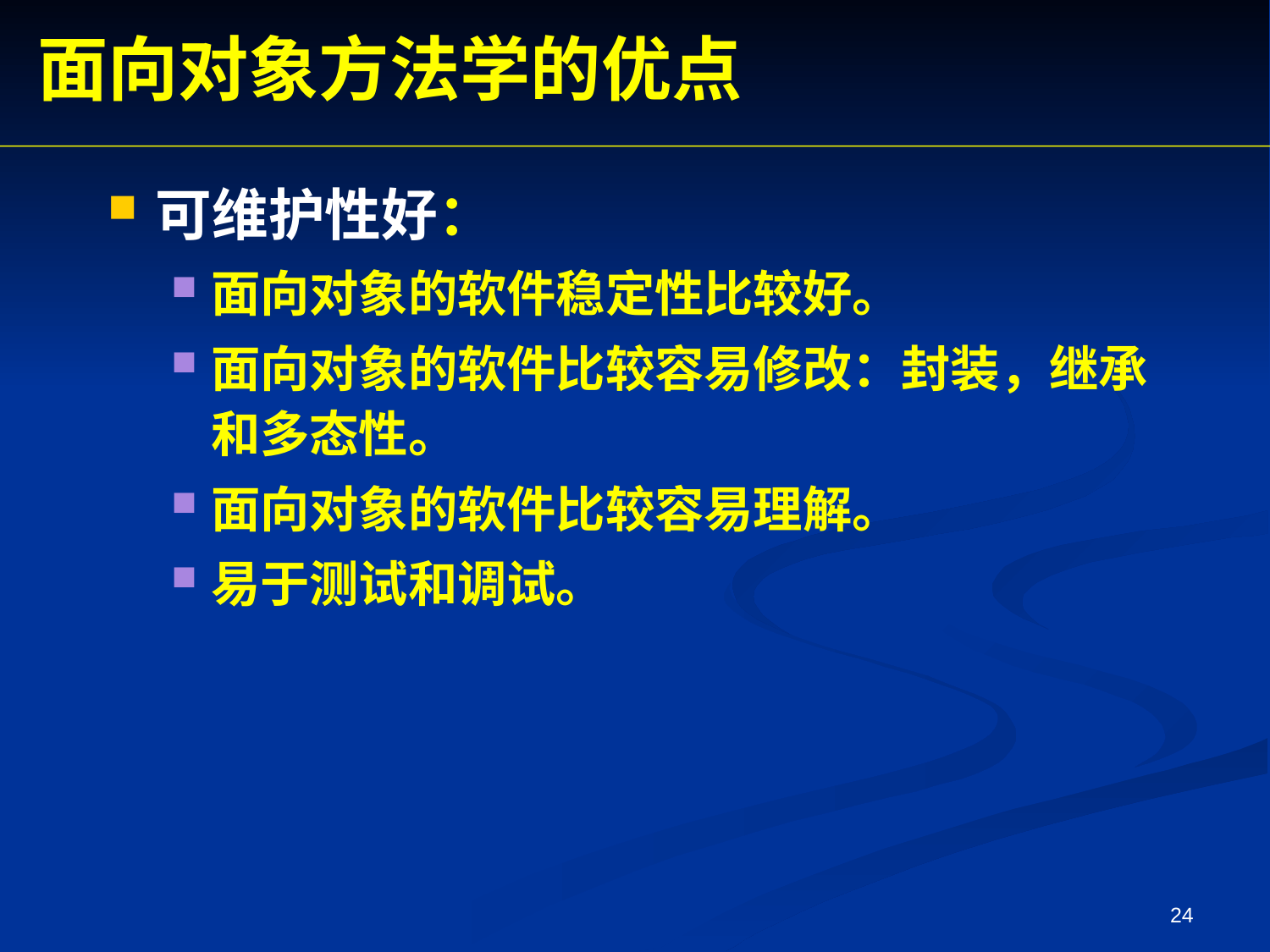

面向对象方法学的优点

可维护性好：
面向对象的软件稳定性比较好。
面向对象的软件比较容易修改：封装，继承和多态性。
面向对象的软件比较容易理解。
易于测试和调试。
24